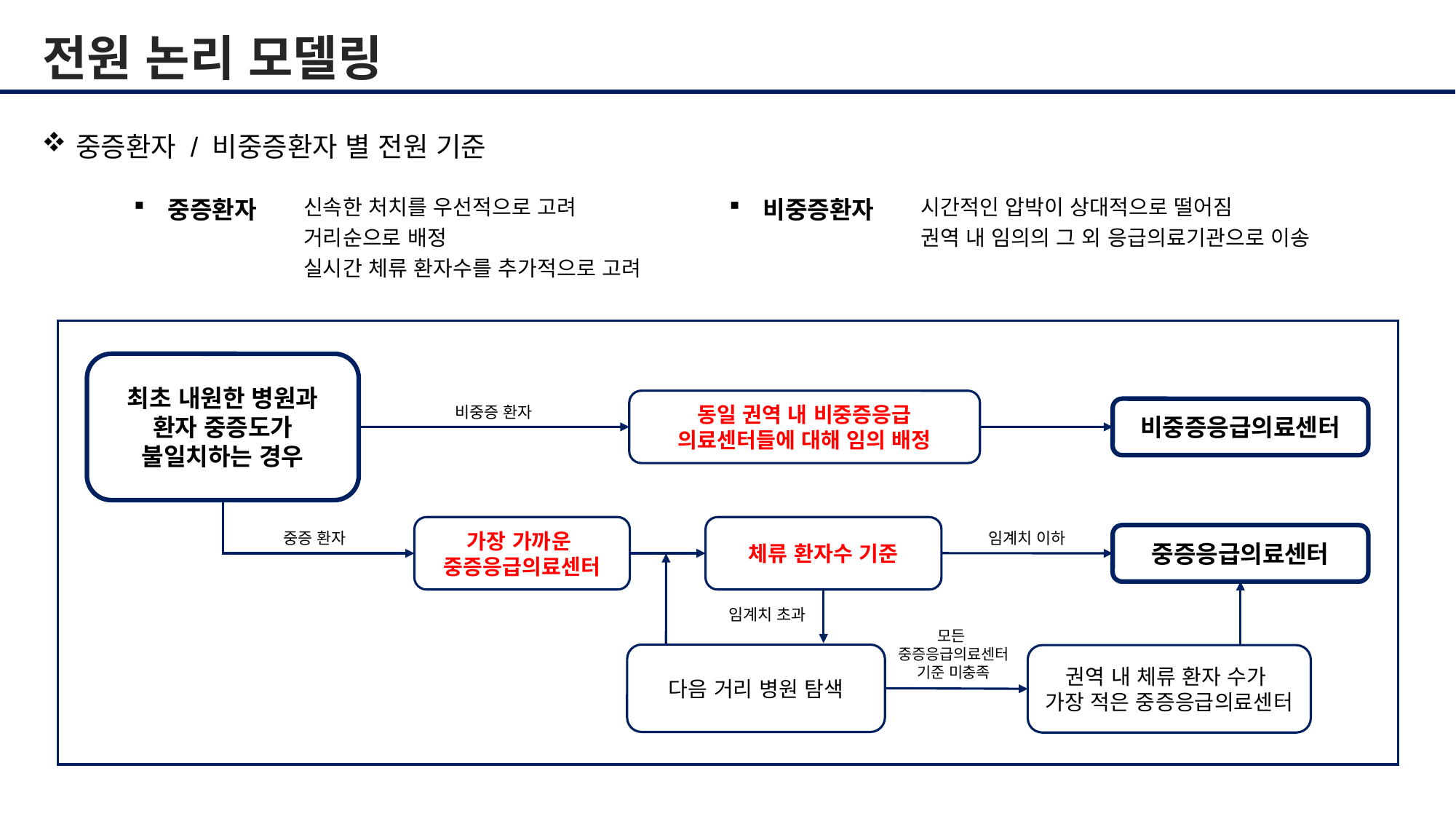

전원 논리 모델링
중증환자 / 비중증환자 별 전원 기준
중증환자
신속한 처치를 우선적으로 고려
거리순으로 배정
실시간 체류 환자수를 추가적으로 고려
비중증환자
시간적인 압박이 상대적으로 떨어짐
권역 내 임의의 그 외 응급의료기관으로 이송

최초 내원한 병원과 환자 중증도가
불일치하는 경우
비중증 환자
동일 권역 내 비중증응급
의료센터들에 대해 임의 배정
비중증응급의료센터
중증 환자
임계치 이하
가장 가까운
중증응급의료센터
체류 환자수 기준
중증응급의료센터
임계치 초과
모든
중증응급의료센터 기준 미충족
다음 거리 병원 탐색
권역 내 체류 환자 수가
가장 적은 중증응급의료센터